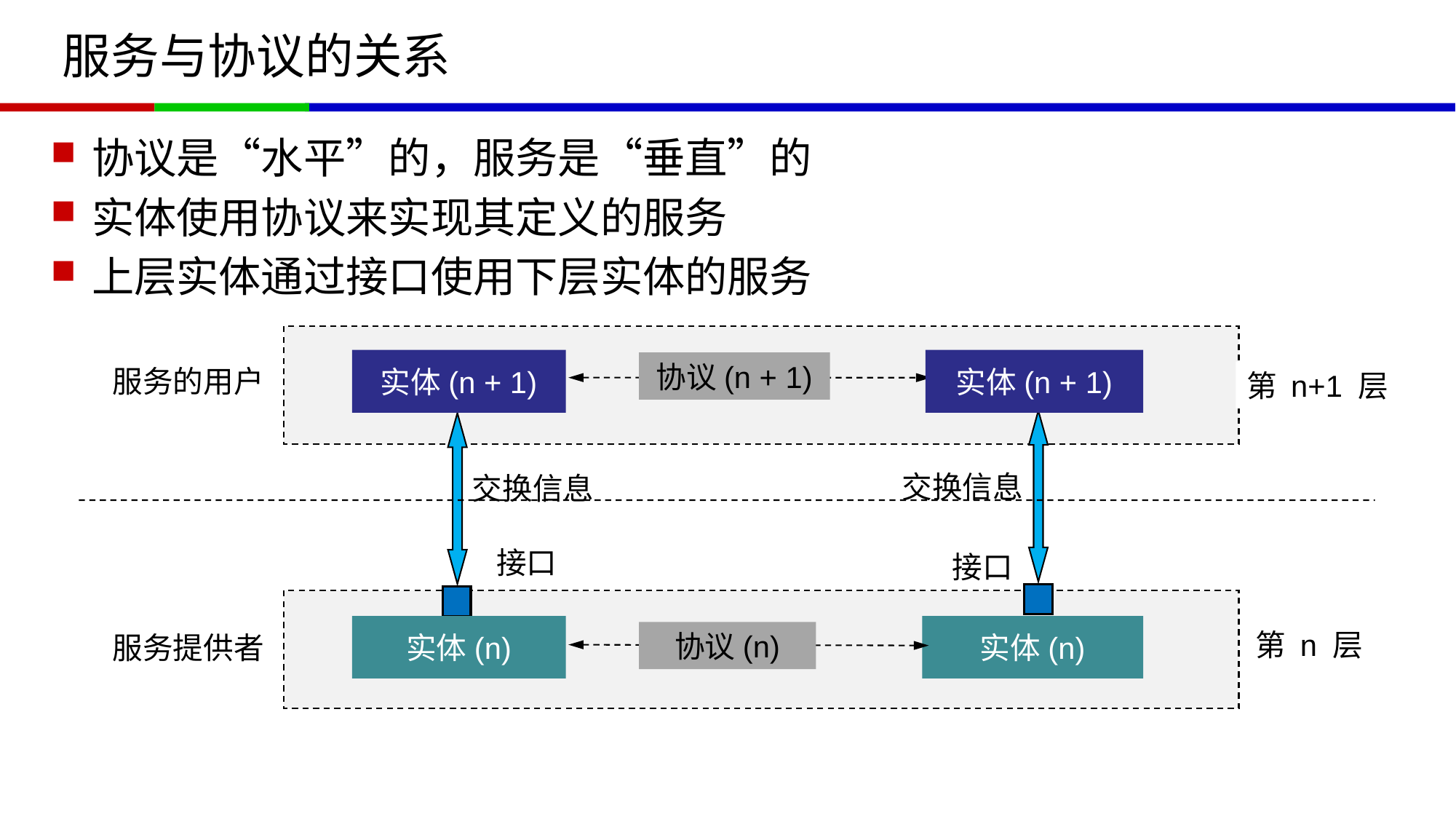

# 服务与协议的关系
协议是“水平”的，服务是“垂直”的
实体使用协议来实现其定义的服务
上层实体通过接口使用下层实体的服务

实体(n + 1)
实体(n + 1)
协议(n + 1)
服务的用户
第 n+1 层

交换信息
交换信息

接口
接口

实体(n)
实体(n)
第 n 层
协议(n)
服务提供者

46